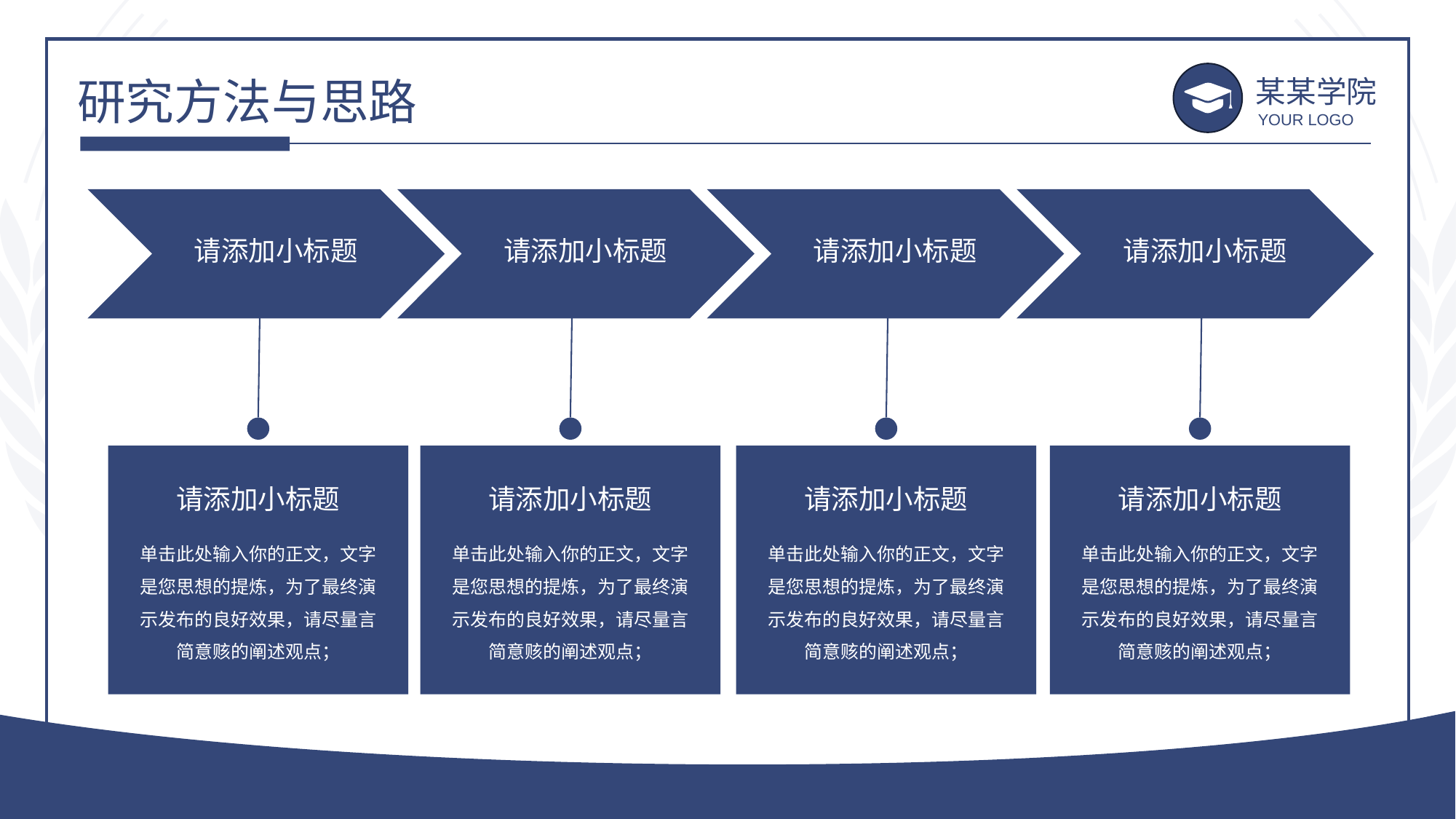

研究方法与思路
某某学院

YOUR LOGO

请添加小标题
请添加小标题
请添加小标题
请添加小标题

请添加小标题
请添加小标题
请添加小标题
请添加小标题
单击此处输入你的正文，文字是您思想的提炼，为了最终演示发布的良好效果，请尽量言简意赅的阐述观点；
单击此处输入你的正文，文字是您思想的提炼，为了最终演示发布的良好效果，请尽量言简意赅的阐述观点；
单击此处输入你的正文，文字是您思想的提炼，为了最终演示发布的良好效果，请尽量言简意赅的阐述观点；
单击此处输入你的正文，文字是您思想的提炼，为了最终演示发布的良好效果，请尽量言简意赅的阐述观点；